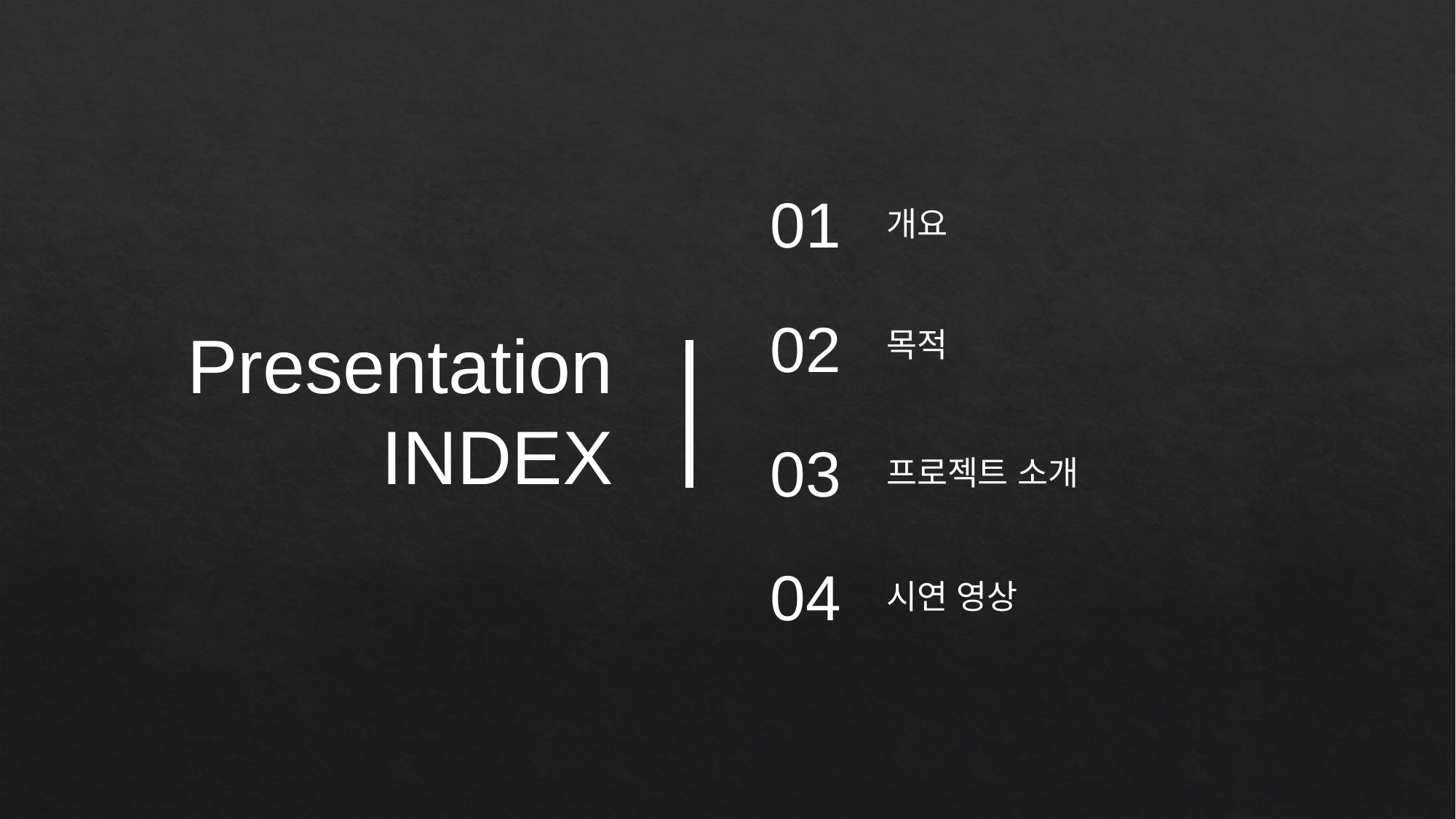

01
개요
02
목적
03
프로젝트 소개
04
시연 영상
Presentation
INDEX